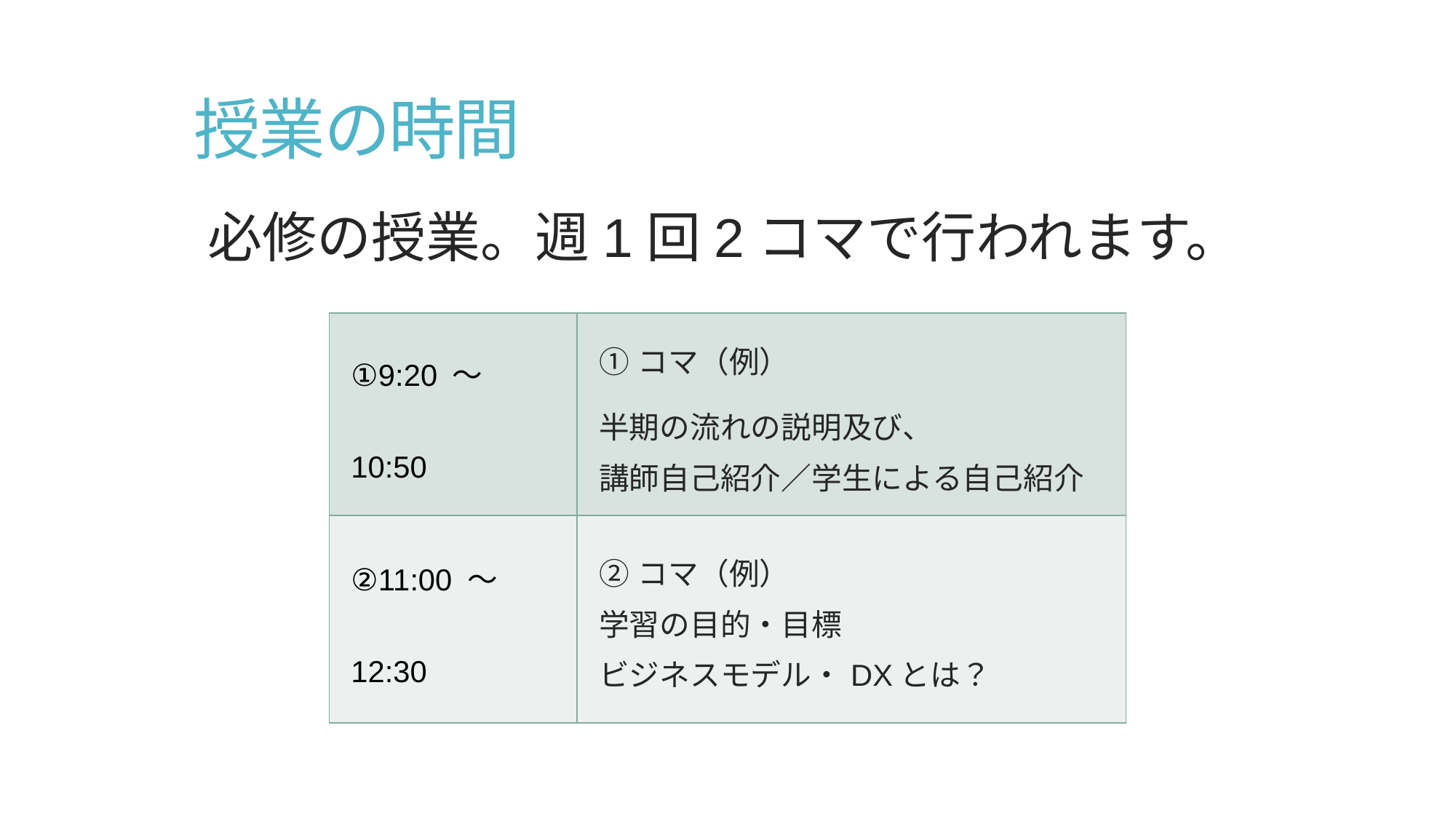

# 授業の時間
必修の授業。週1回2コマで行われます。

| ①9:20 ～ 　　　　　 10:50 | ①コマ（例） 半期の流れの説明及び、 講師自己紹介／学生による自己紹介 |
| --- | --- |
| ②11:00 ～ 　　 　　　　　　12:30 | ②コマ（例） 学習の目的・目標 ビジネスモデル・DXとは？ |